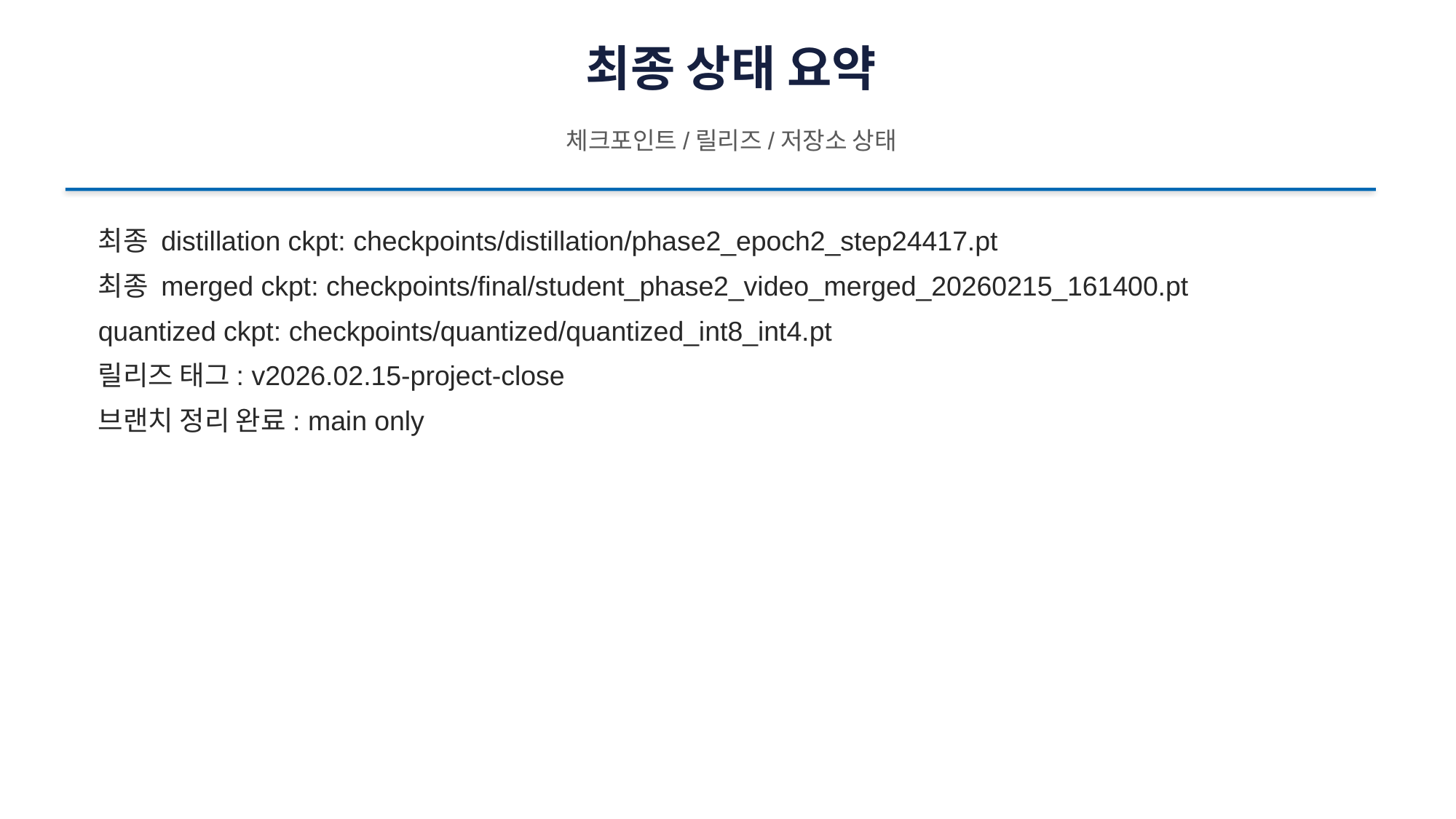

최종 상태 요약
체크포인트/릴리즈/저장소 상태

최종 distillation ckpt: checkpoints/distillation/phase2_epoch2_step24417.pt
최종 merged ckpt: checkpoints/final/student_phase2_video_merged_20260215_161400.pt
quantized ckpt: checkpoints/quantized/quantized_int8_int4.pt
릴리즈 태그: v2026.02.15-project-close
브랜치 정리 완료: main only